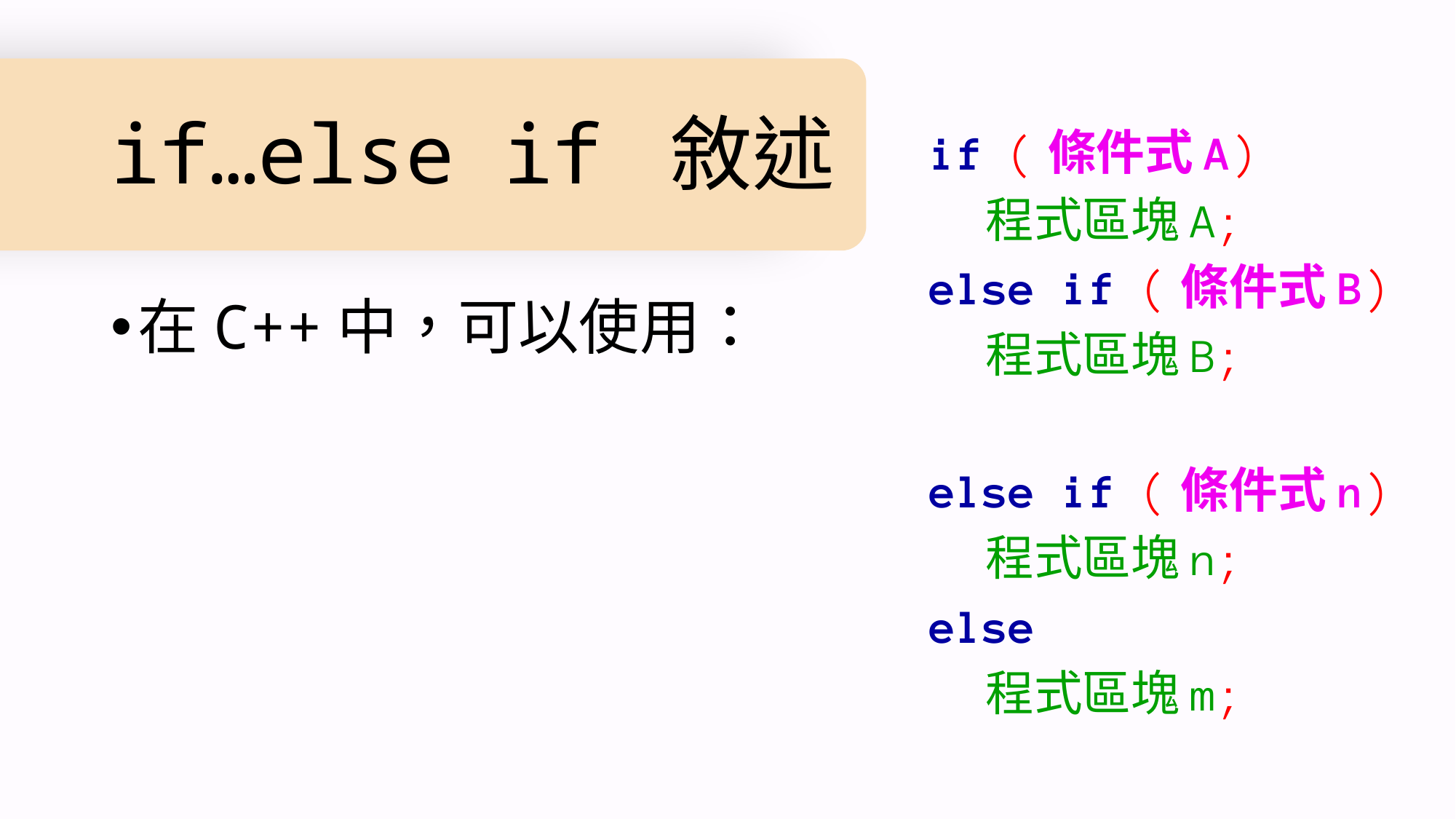

# if…else if 敘述
if (條件式A)
    程式區塊A;
else if (條件式B)
    程式區塊B;

else if (條件式n)
    程式區塊n;
else
    程式區塊m;
在C++中，可以使用：